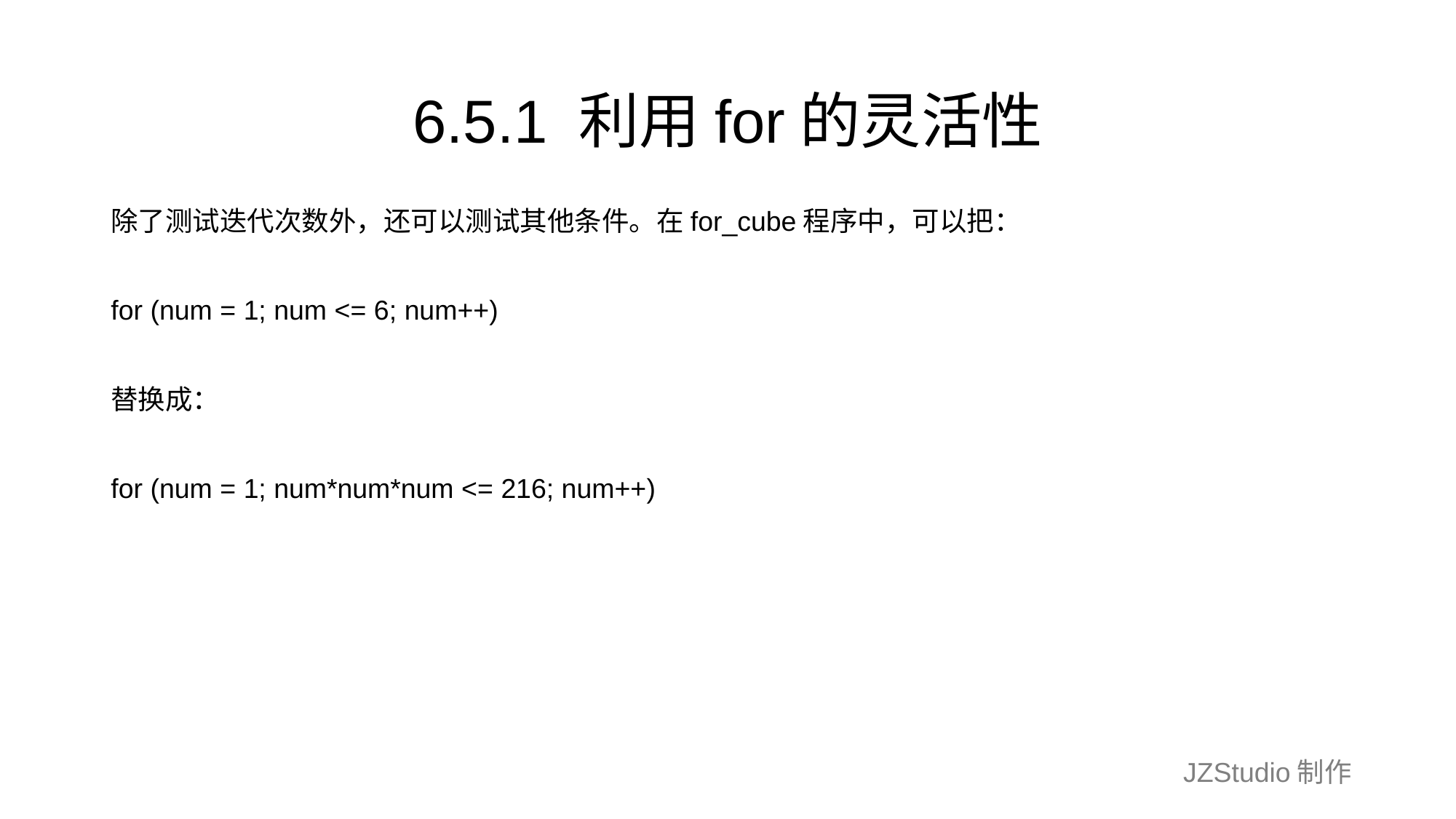

# 6.5.1 利用for的灵活性
除了测试迭代次数外，还可以测试其他条件。在for_cube程序中，可以把：

for (num = 1; num <= 6; num++)

替换成：

for (num = 1; num*num*num <= 216; num++)